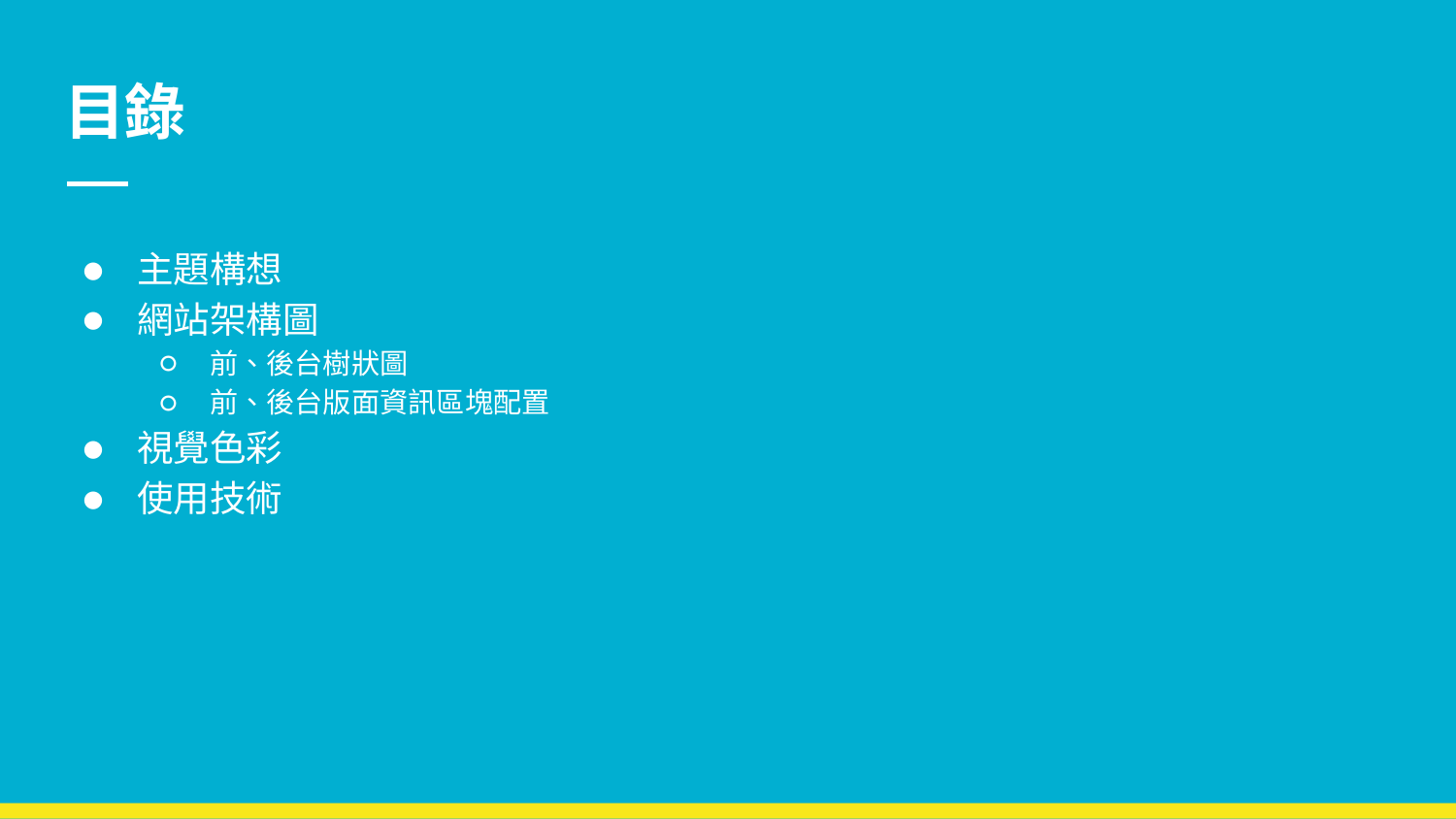

# 目錄
主題構想
網站架構圖
前、後台樹狀圖
前、後台版面資訊區塊配置
視覺色彩
使用技術